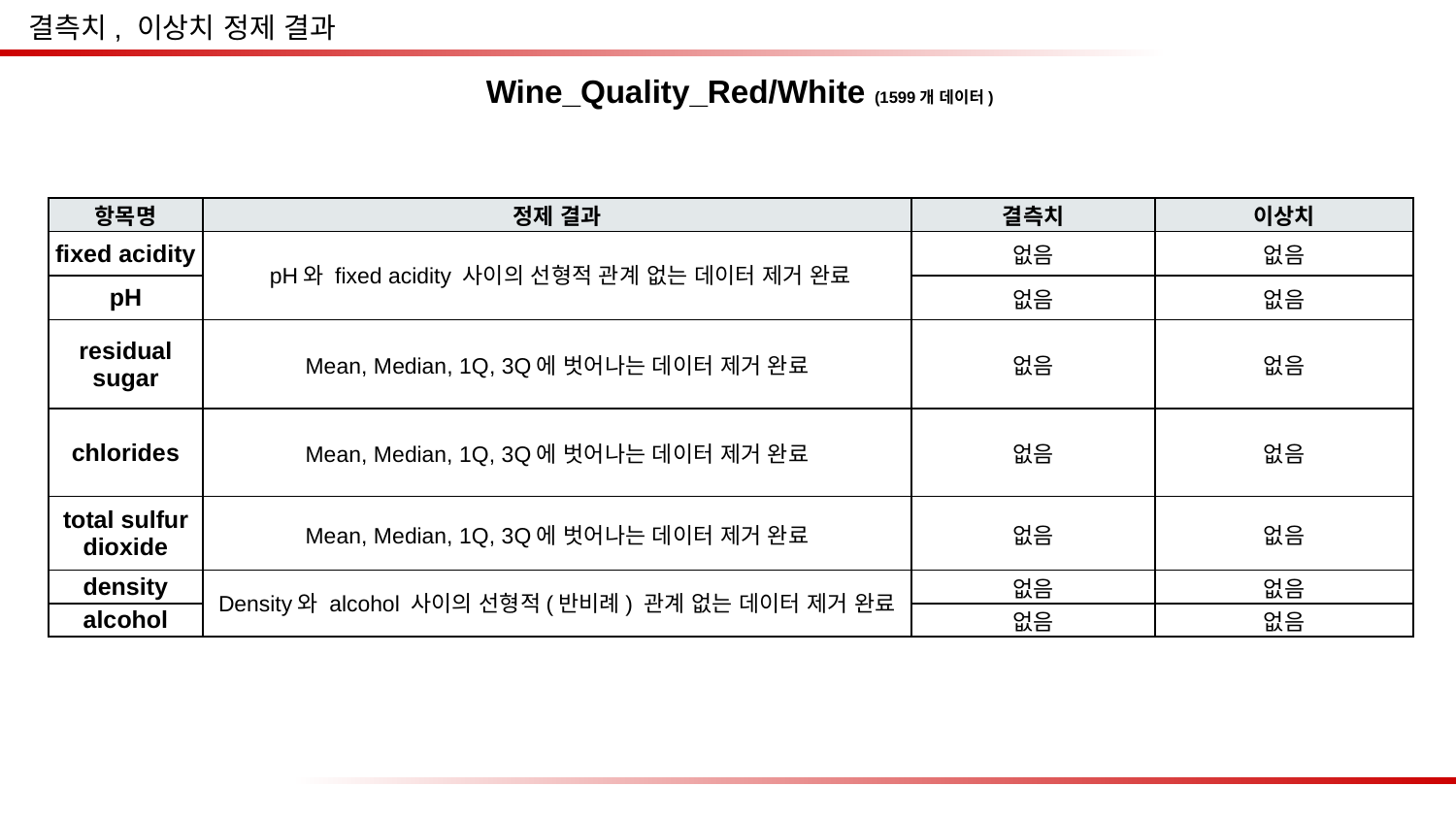

결측치, 이상치 정제 결과

Wine_Quality_Red/White (1599개 데이터)
| 항목명 | 정제 결과 | 결측치 | 이상치 |
| --- | --- | --- | --- |
| fixed acidity | pH와 fixed acidity 사이의 선형적 관계 없는 데이터 제거 완료 | 없음 | 없음 |
| pH |  | 없음 | 없음 |
| residual sugar | Mean, Median, 1Q, 3Q에 벗어나는 데이터 제거 완료 | 없음 | 없음 |
| chlorides | Mean, Median, 1Q, 3Q에 벗어나는 데이터 제거 완료 | 없음 | 없음 |
| total sulfur dioxide | Mean, Median, 1Q, 3Q에 벗어나는 데이터 제거 완료 | 없음 | 없음 |
| density | Density와 alcohol 사이의 선형적(반비례) 관계 없는 데이터 제거 완료 | 없음 | 없음 |
| alcohol |  | 없음 | 없음 |